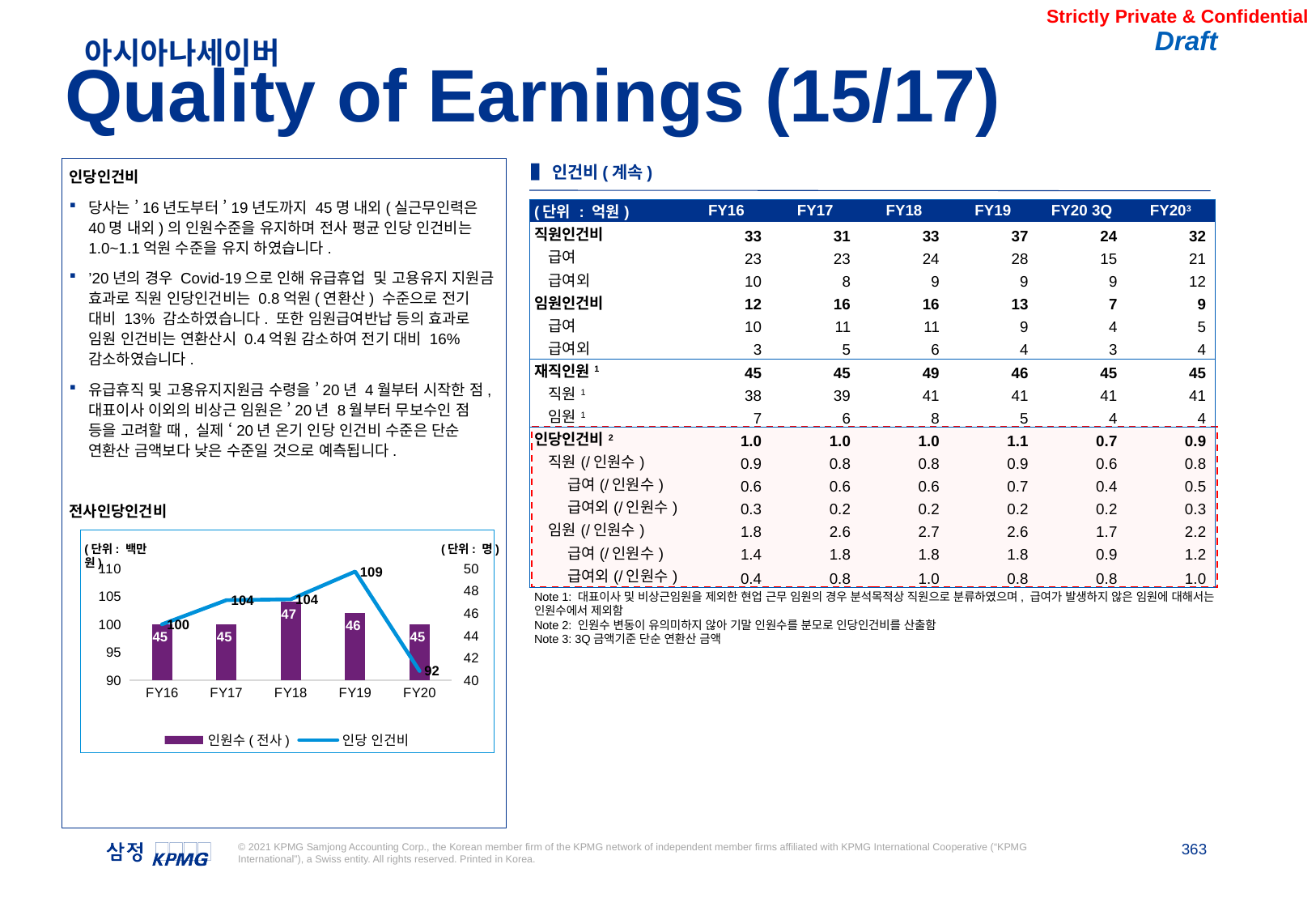

아시아나세이버
Quality of Earnings (15/17)
▌인건비(계속)

인당인건비
당사는 ’16년도부터 ’19년도까지 45명 내외(실근무인력은 40명 내외)의 인원수준을 유지하며 전사 평균 인당 인건비는 1.0~1.1억원 수준을 유지 하였습니다.
’20년의 경우 Covid-19으로 인해 유급휴업  및 고용유지 지원금 효과로 직원 인당인건비는 0.8억원(연환산) 수준으로 전기 대비 13% 감소하였습니다. 또한 임원급여반납 등의 효과로 임원 인건비는 연환산시 0.4억원 감소하여 전기 대비 16% 감소하였습니다.
유급휴직 및 고용유지지원금 수령을 ’20년 4월부터 시작한 점, 대표이사 이외의 비상근 임원은 ’20년 8월부터 무보수인 점 등을 고려할 때, 실제 ‘20년 온기 인당 인건비 수준은 단순 연환산 금액보다 낮은 수준일 것으로 예측됩니다.

전사인당인건비

| (단위 : 억원) | FY16 | FY17 | FY18 | FY19 | FY20 3Q | FY203 |
| --- | --- | --- | --- | --- | --- | --- |
| 직원인건비 | 33 | 31 | 33 | 37 | 24 | 32 |
| 급여 | 23 | 23 | 24 | 28 | 15 | 21 |
| 급여외 | 10 | 8 | 9 | 9 | 9 | 12 |
| 임원인건비 | 12 | 16 | 16 | 13 | 7 | 9 |
| 급여 | 10 | 11 | 11 | 9 | 4 | 5 |
| 급여외 | 3 | 5 | 6 | 4 | 3 | 4 |
| 재직인원1 | 45 | 45 | 49 | 46 | 45 | 45 |
| 직원1 | 38 | 39 | 41 | 41 | 41 | 41 |
| 임원1 | 7 | 6 | 8 | 5 | 4 | 4 |
| 인당인건비2 | 1.0 | 1.0 | 1.0 | 1.1 | 0.7 | 0.9 |
| 직원(/인원수) | 0.9 | 0.8 | 0.8 | 0.9 | 0.6 | 0.8 |
| 급여(/인원수) | 0.6 | 0.6 | 0.6 | 0.7 | 0.4 | 0.5 |
| 급여외(/인원수) | 0.3 | 0.2 | 0.2 | 0.2 | 0.2 | 0.3 |
| 임원(/인원수) | 1.8 | 2.6 | 2.7 | 2.6 | 1.7 | 2.2 |
| 급여(/인원수) | 1.4 | 1.8 | 1.8 | 1.8 | 0.9 | 1.2 |
| 급여외(/인원수) | 0.4 | 0.8 | 1.0 | 0.8 | 0.8 | 1.0 |

### Chart

| Category | 인원수(전사) | 인당 인건비 |
|---|---|---|
| FY16 | 45.0 | 99.99706846666666 |
| FY17 | 45.0 | 104.3087466 |
| FY18 | 47.0 | 104.46918170212764 |
| FY19 | 46.0 | 109.43370486956523 |
| FY20 | 45.0 | 91.65074462222222 |
(단위: 백만원)
(단위: 명)
Note 1: 대표이사 및 비상근임원을 제외한 현업 근무 임원의 경우 분석목적상 직원으로 분류하였으며, 급여가 발생하지 않은 임원에 대해서는 인원수에서 제외함
Note 2: 인원수 변동이 유의미하지 않아 기말 인원수를 분모로 인당인건비를 산출함
Note 3: 3Q금액기준 단순 연환산 금액